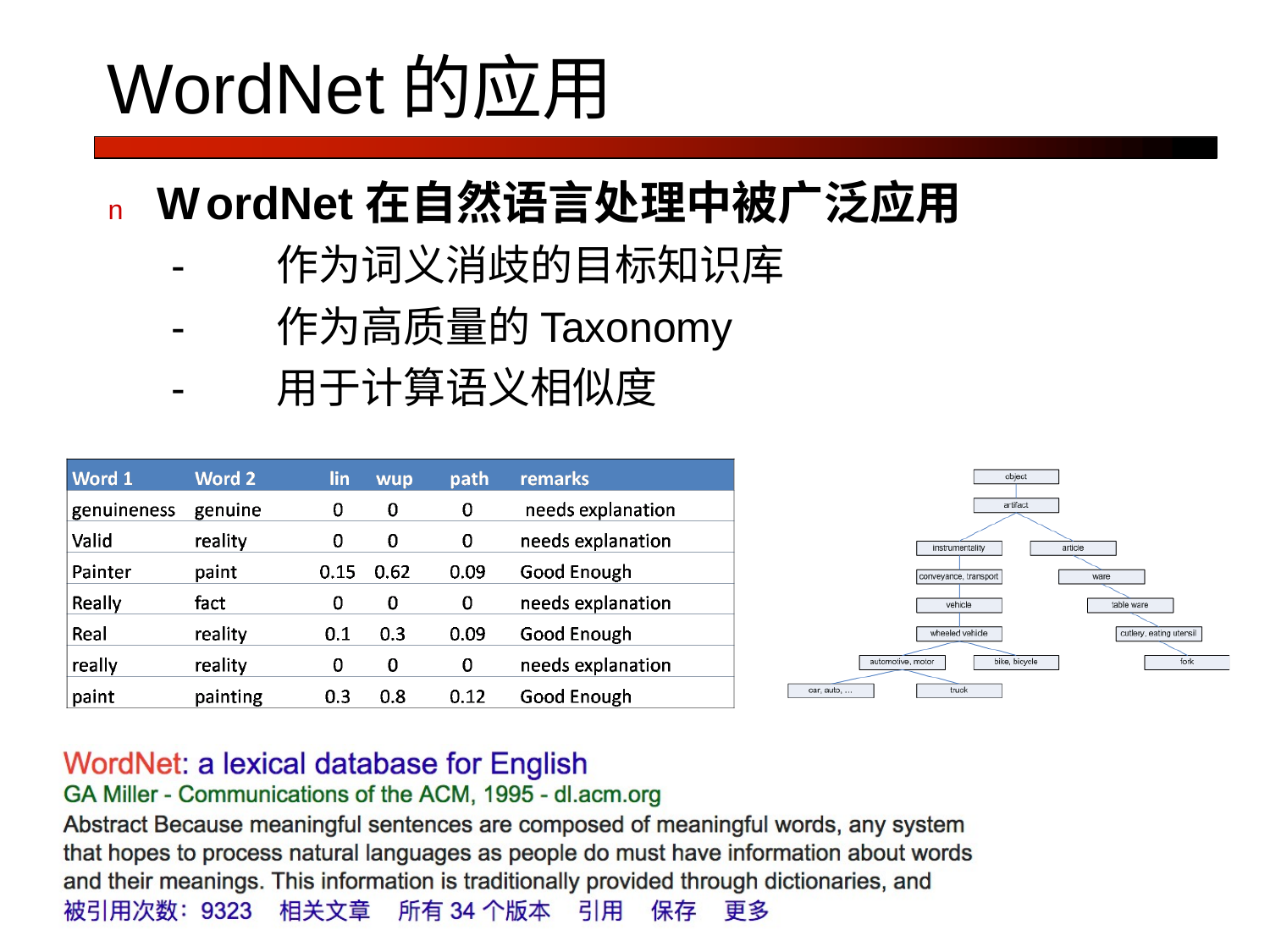

# WordNet的应用

n	WordNet在自然语言处理中被广泛应用

-	作为词义消歧的目标知识库

-	作为高质量的Taxonomy

-	用于计算语义相似度